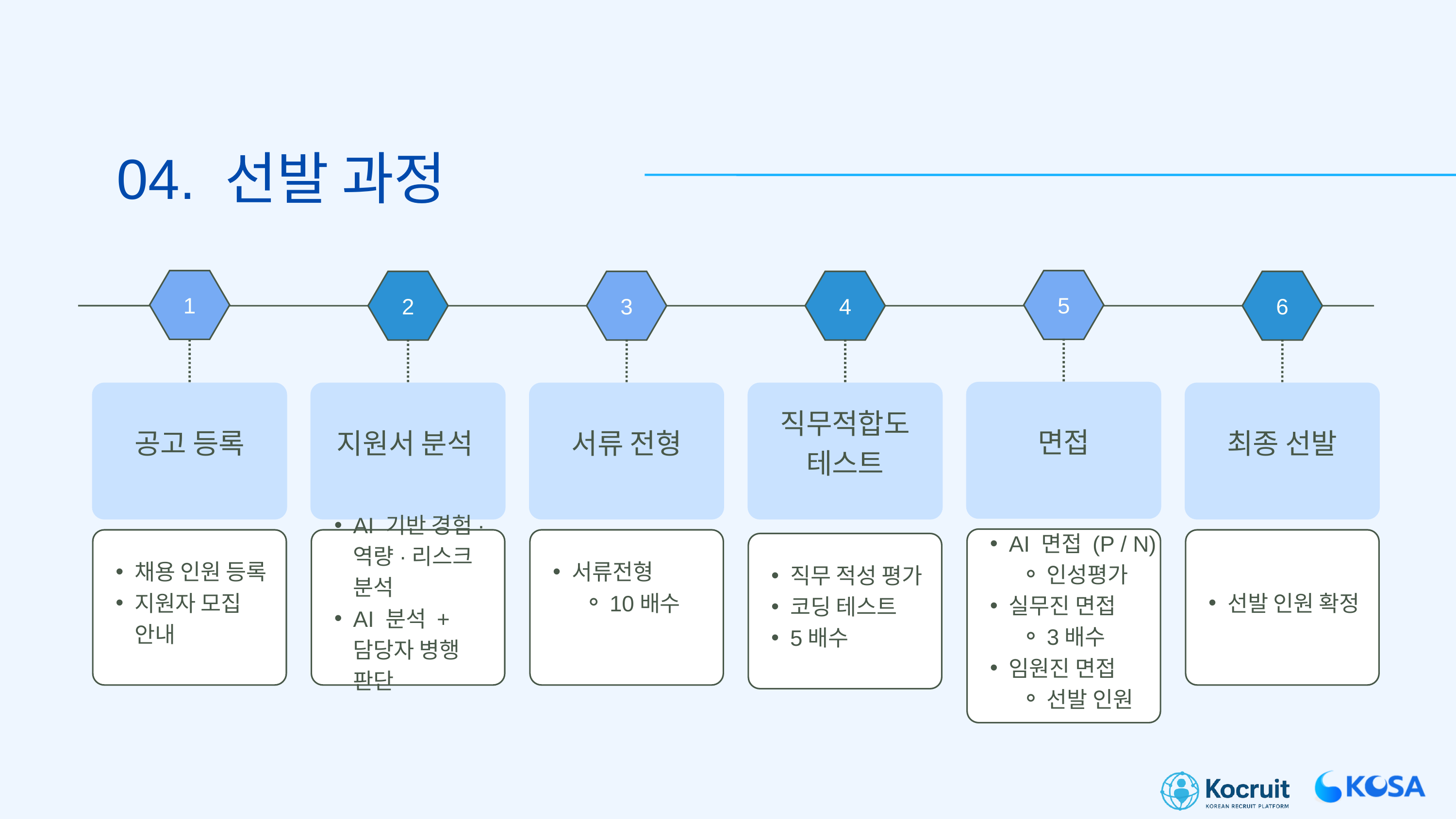

04. 선발 과정

1

5

2

3

4

6

면접

공고 등록

지원서 분석

서류 전형

직무적합도
테스트

최종 선발

AI 면접 (P / N)
인성평가
실무진 면접
3배수
임원진 면접
선발 인원

채용 인원 등록
지원자 모집 안내

AI 기반 경험·역량·리스크 분석
AI 분석 + 담당자 병행 판단

서류전형
10배수

선발 인원 확정

직무 적성 평가
코딩 테스트
5배수